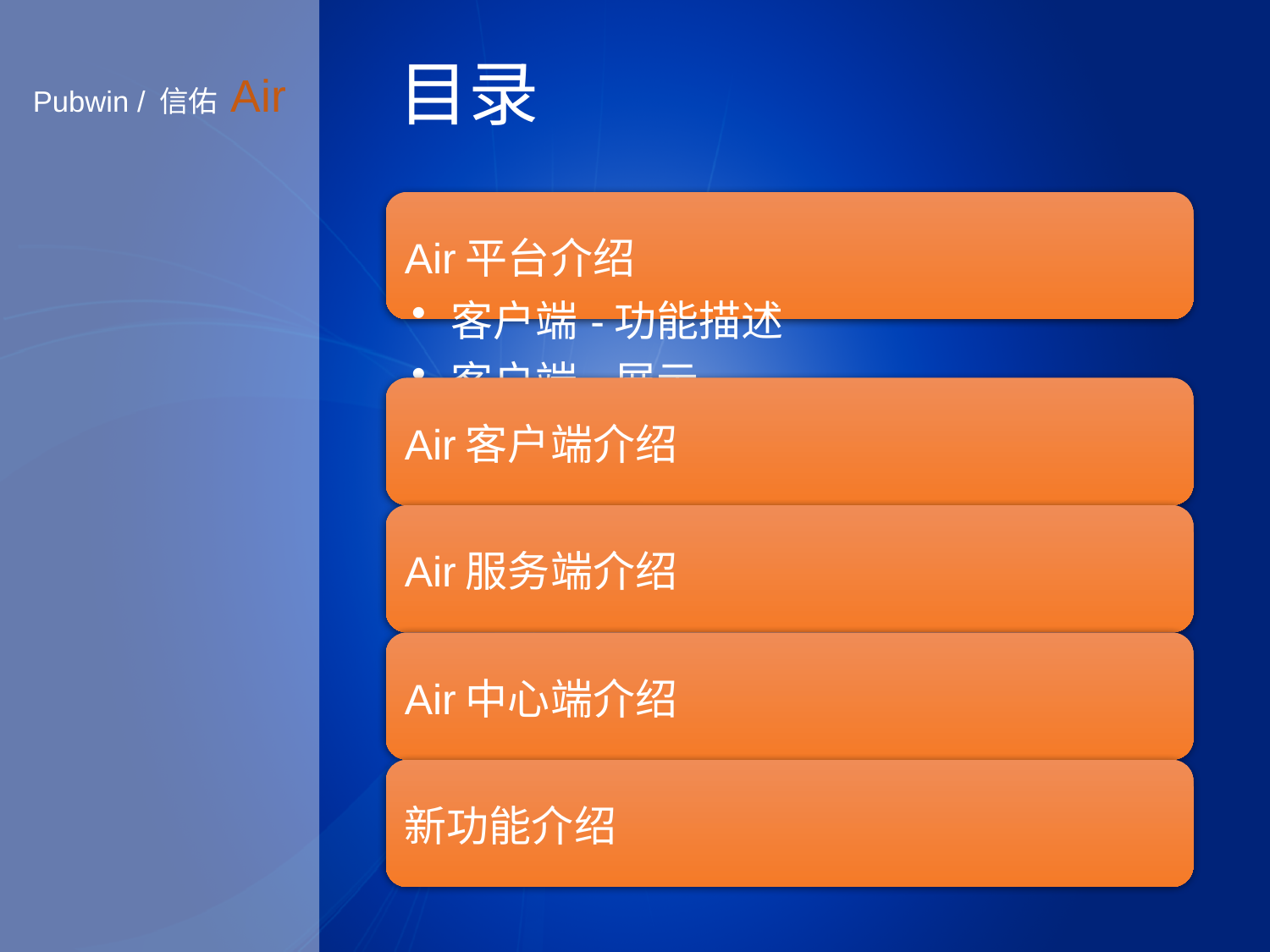

# 目录
Pubwin / 信佑 Air
Air平台介绍
Air客户端介绍
Air服务端介绍
Air中心端介绍
客户端-功能描述
客户端-展示
新功能介绍